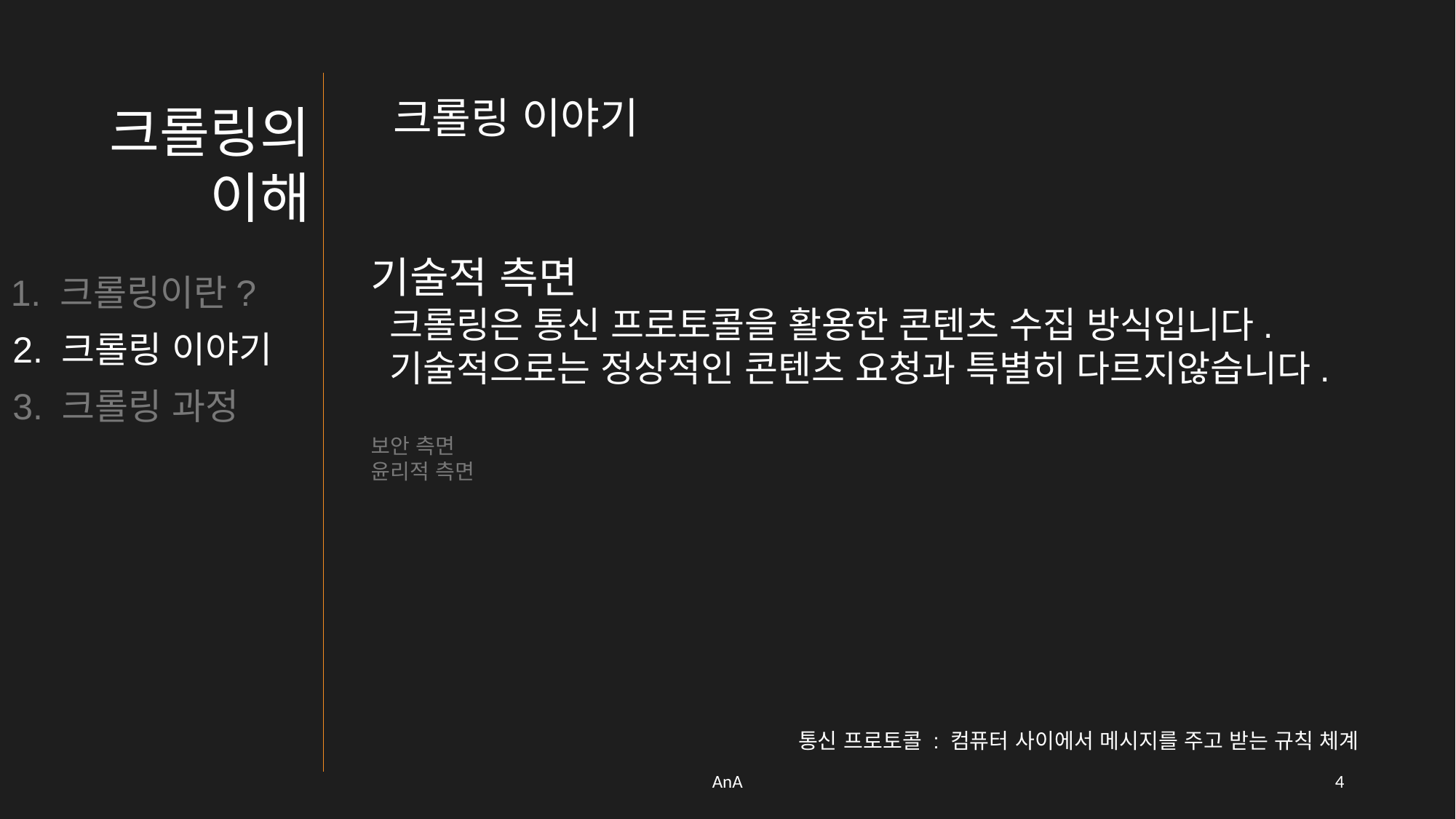

크롤링 이야기
크롤링의 이해
기술적 측면
 크롤링은 통신 프로토콜을 활용한 콘텐츠 수집 방식입니다.
 기술적으로는 정상적인 콘텐츠 요청과 특별히 다르지않습니다.

보안 측면
윤리적 측면
1. 크롤링이란?
2. 크롤링 이야기
3. 크롤링 과정
통신 프로토콜 : 컴퓨터 사이에서 메시지를 주고 받는 규칙 체계
AnA
4